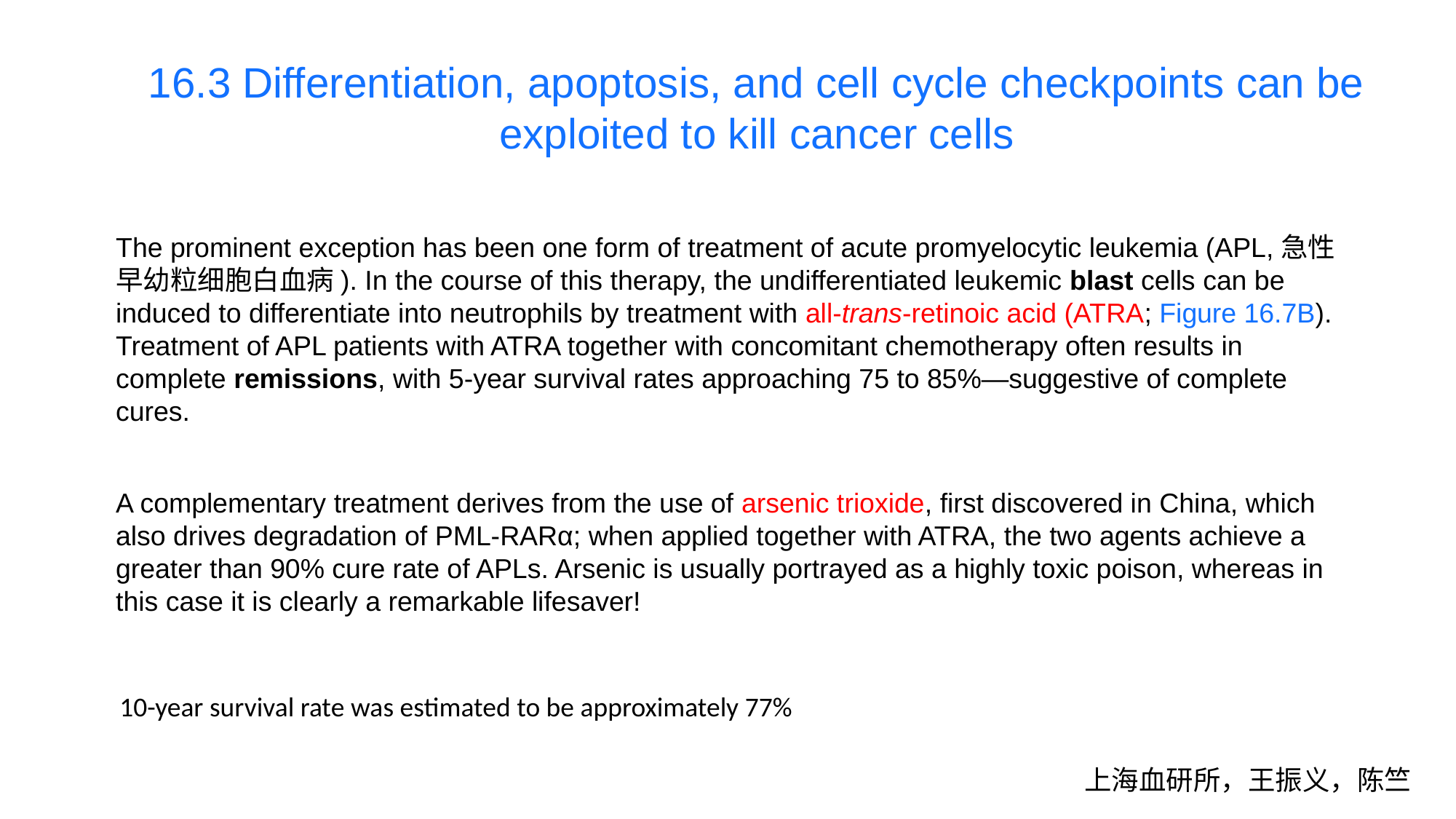

16.3 Differentiation, apoptosis, and cell cycle checkpoints can be exploited to kill cancer cells
The prominent exception has been one form of treatment of acute promyelocytic leukemia (APL,急性早幼粒细胞白血病). In the course of this therapy, the undifferentiated leukemic blast cells can be induced to differentiate into neutrophils by treatment with all-trans-retinoic acid (ATRA; Figure 16.7B). Treatment of APL patients with ATRA together with concomitant chemotherapy often results in complete remissions, with 5-year survival rates approaching 75 to 85%—suggestive of complete cures.
A complementary treatment derives from the use of arsenic trioxide, first discovered in China, which also drives degradation of PML-RARα; when applied together with ATRA, the two agents achieve a greater than 90% cure rate of APLs. Arsenic is usually portrayed as a highly toxic poison, whereas in this case it is clearly a remarkable lifesaver!
10-year survival rate was estimated to be approximately 77%
上海血研所，王振义，陈竺